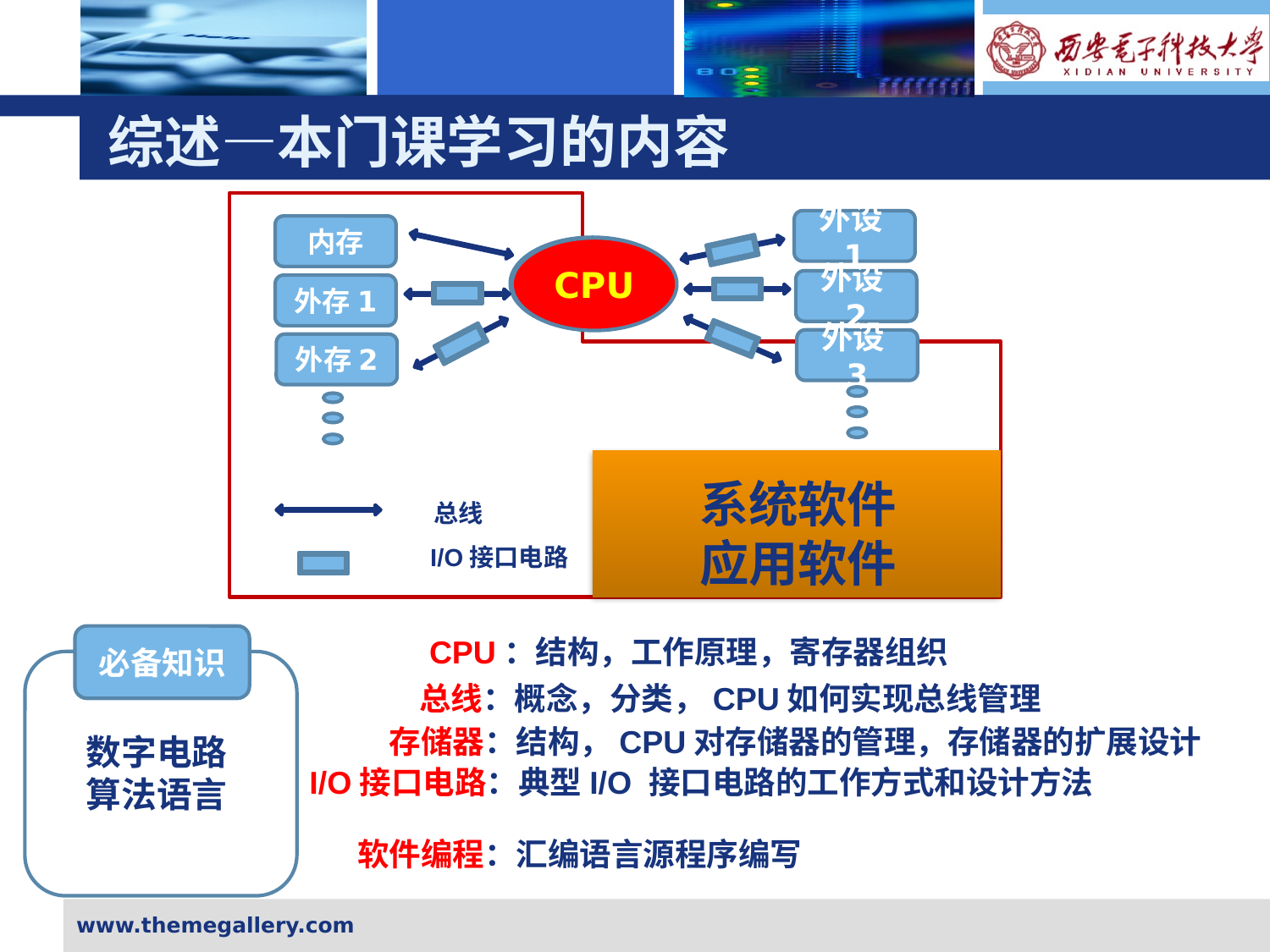

# 综述—本门课学习的内容

外设1
内存
CPU
CPU

外设2
外存1

外设3

外存2

系统软件
应用软件
总线

I/O接口电路

必备知识
CPU：结构，工作原理，寄存器组织

总线：概念，分类，CPU如何实现总线管理
存储器：结构，CPU对存储器的管理，存储器的扩展设计
数字电路
算法语言
I/O接口电路：典型I/O 接口电路的工作方式和设计方法
软件编程：汇编语言源程序编写
www.themegallery.com